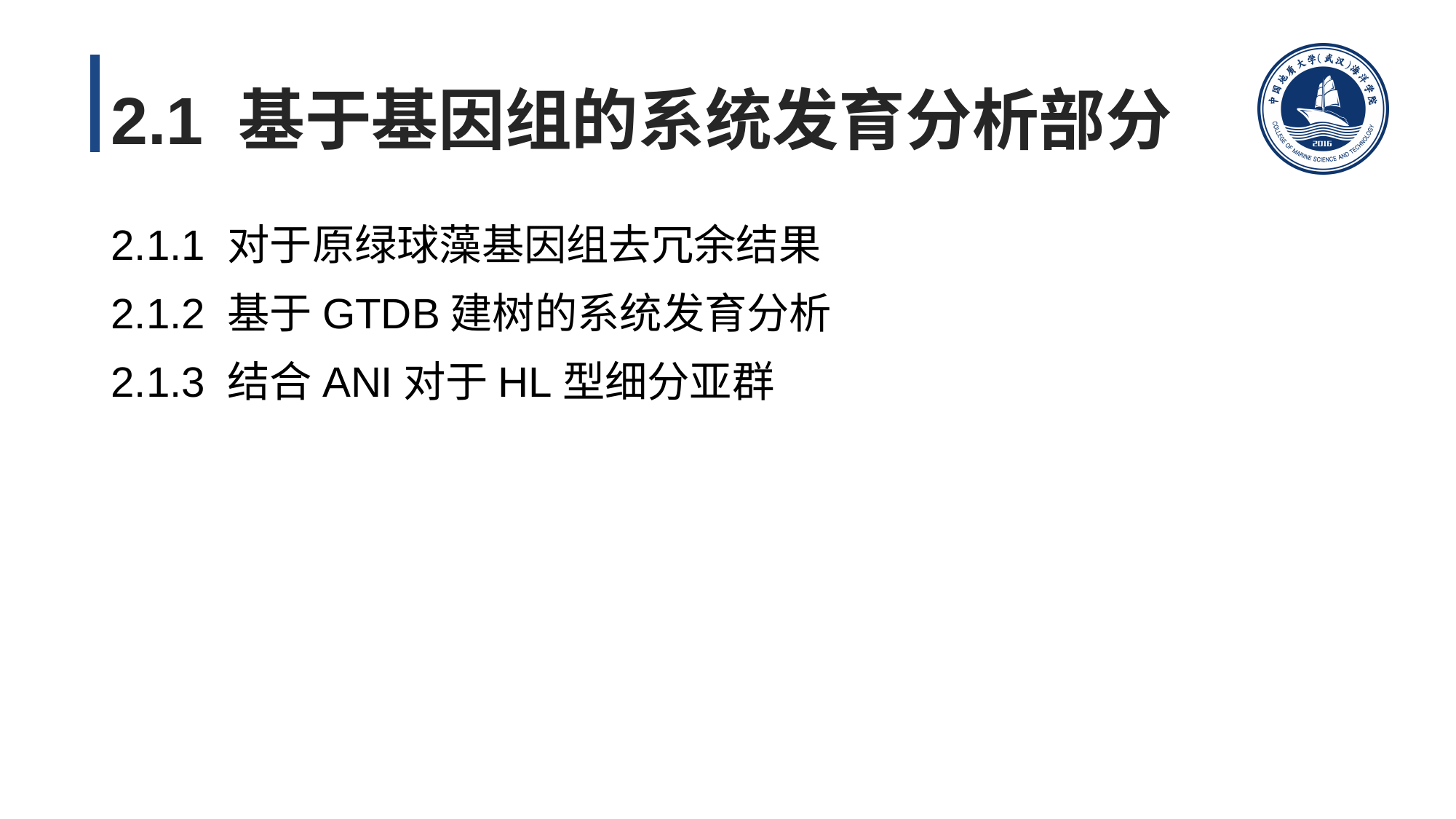

# 2.1 基于基因组的系统发育分析部分
2.1.1 对于原绿球藻基因组去冗余结果
2.1.2 基于GTDB建树的系统发育分析
2.1.3 结合ANI对于HL型细分亚群